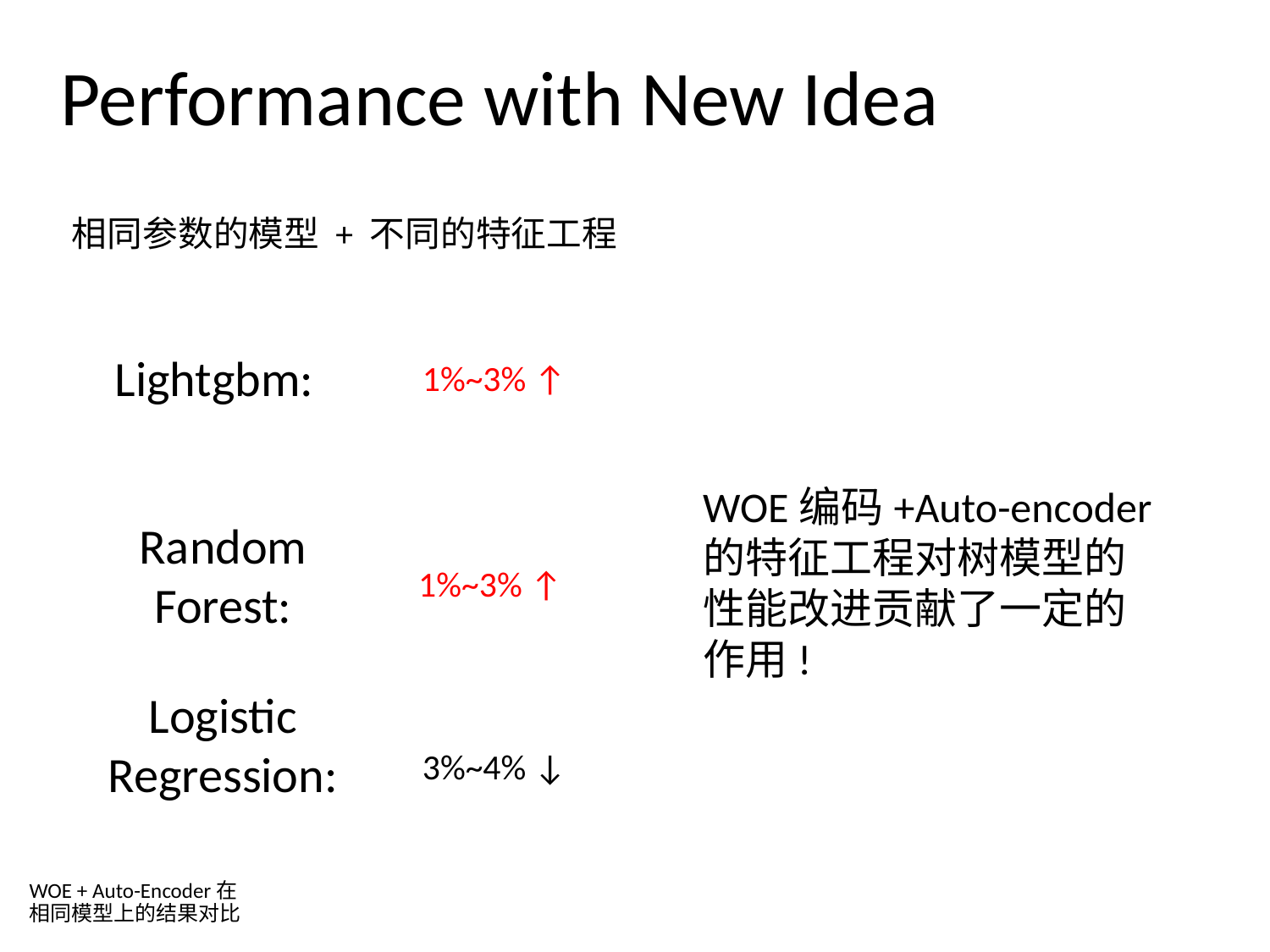

# Performance with New Idea
相同参数的模型 + 不同的特征工程
Lightgbm:
1%~3% ↑
WOE编码+Auto-encoder的特征工程对树模型的性能改进贡献了一定的作用!
Random Forest:
1%~3% ↑
Logistic Regression:
3%~4% ↓
WOE + Auto-Encoder在
相同模型上的结果对比